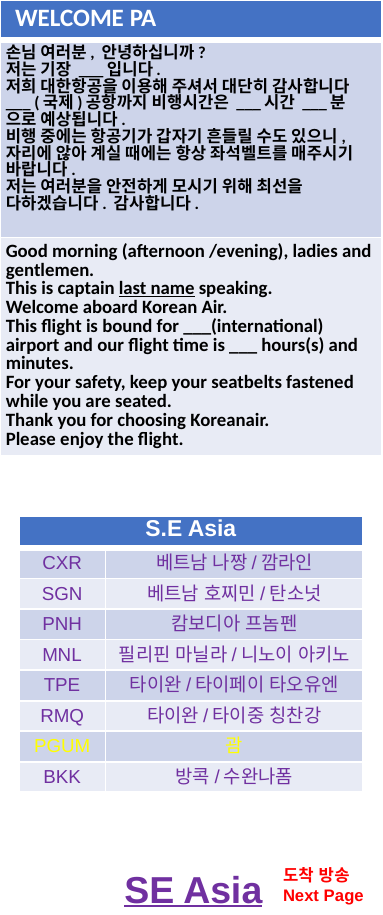

| WELCOME PA |
| --- |
| 손님 여러분, 안녕하십니까? 저는 기장 \_\_\_입니다. 저희 대한항공을 이용해 주셔서 대단히 감사합니다 \_\_\_ (국제)공항까지 비행시간은 \_\_\_시간 \_\_\_분 으로 예상됩니다. 비행 중에는 항공기가 갑자기 흔들릴 수도 있으니, 자리에 않아 계실 때에는 항상 좌석벨트를 매주시기 바랍니다. 저는 여러분을 안전하게 모시기 위해 최선을 다하겠습니다. 감사합니다. |
| Good morning (afternoon /evening), ladies and gentlemen. This is captain last name speaking. Welcome aboard Korean Air. This flight is bound for \_\_\_(international) airport and our flight time is \_\_\_ hours(s) and minutes. For your safety, keep your seatbelts fastened while you are seated. Thank you for choosing Koreanair. Please enjoy the flight. |
| S.E Asia | 상하이/홍차오 |
| --- | --- |
| CXR | 베트남 나짱/깜라인 |
| SGN | 베트남 호찌민/탄소넛 |
| PNH | 캄보디아 프놈펜 |
| MNL | 필리핀 마닐라/니노이 아키노 |
| TPE | 타이완/타이페이 타오유엔 |
| RMQ | 타이완/타이중 칭찬강 |
| PGUM | 괌 |
| BKK | 방콕/수완나폼 |
도착 방송 Next Page
SE Asia